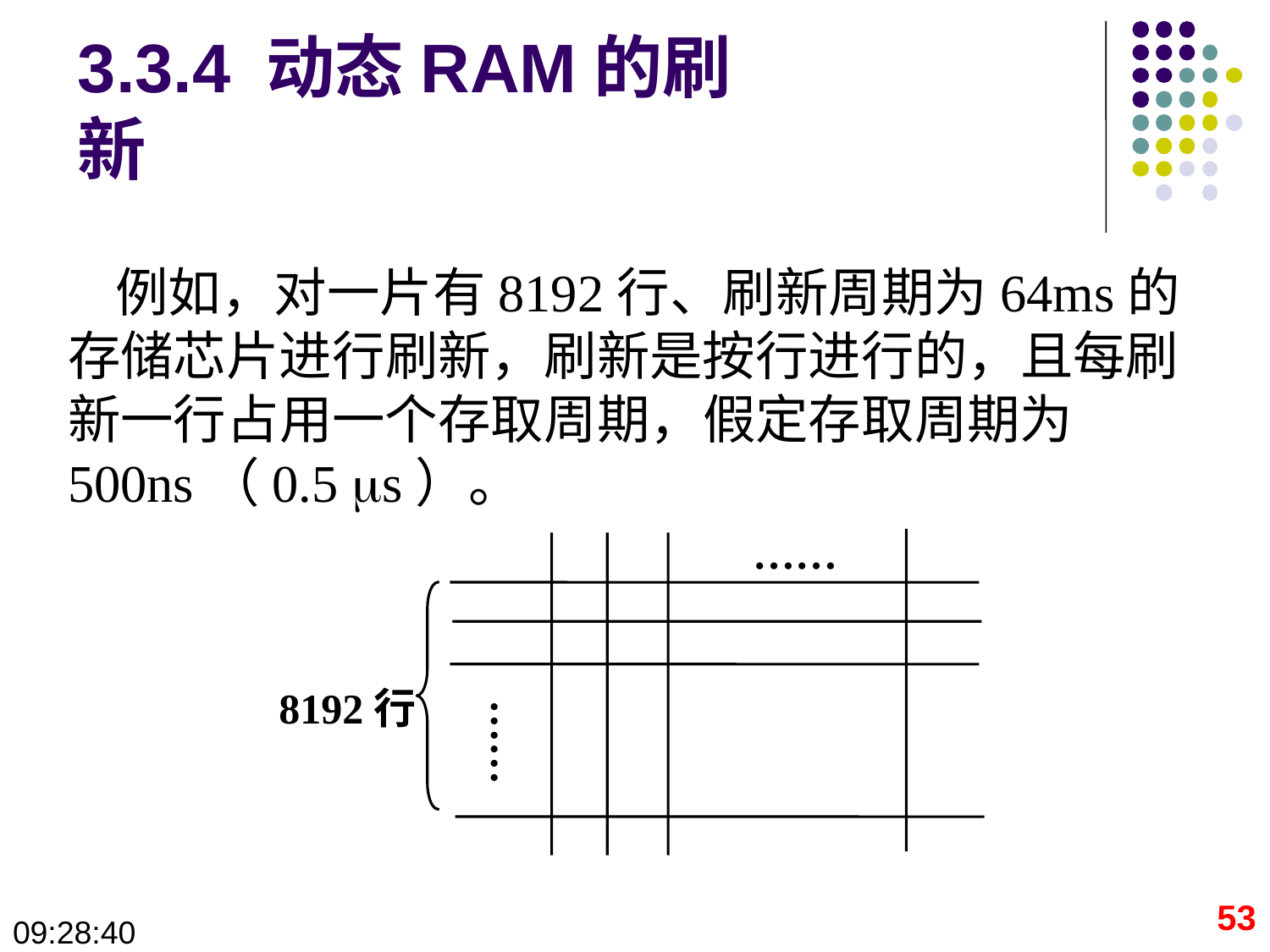

# 3.3.4 动态RAM的刷新
例如，对一片有8192行、刷新周期为64ms的存储芯片进行刷新，刷新是按行进行的，且每刷新一行占用一个存取周期，假定存取周期为500ns（0.5 μs）。
……

8192行
……

53
09:28:40